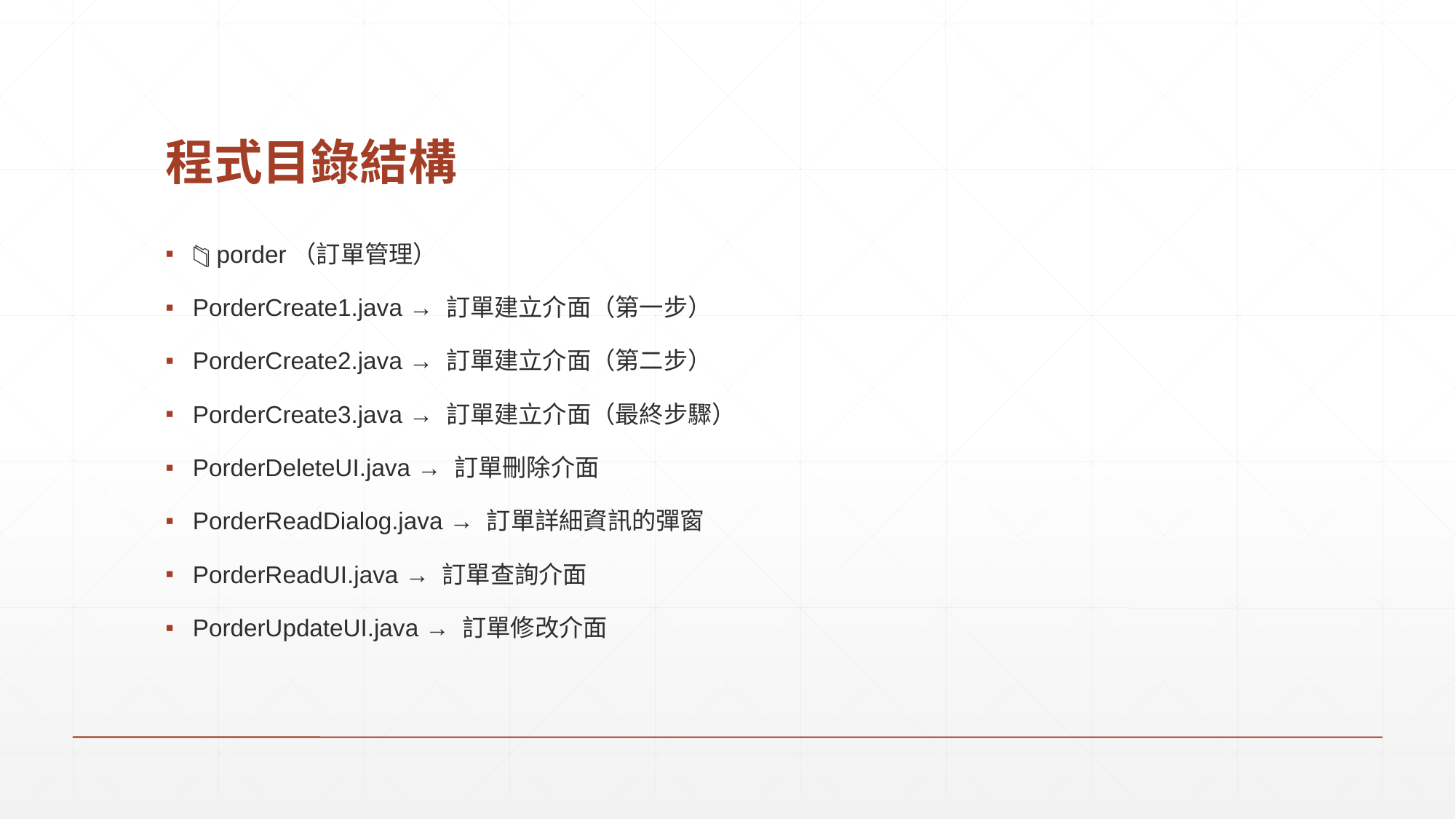

# 程式目錄結構
📁 porder（訂單管理）
PorderCreate1.java → 訂單建立介面（第一步）
PorderCreate2.java → 訂單建立介面（第二步）
PorderCreate3.java → 訂單建立介面（最終步驟）
PorderDeleteUI.java → 訂單刪除介面
PorderReadDialog.java → 訂單詳細資訊的彈窗
PorderReadUI.java → 訂單查詢介面
PorderUpdateUI.java → 訂單修改介面